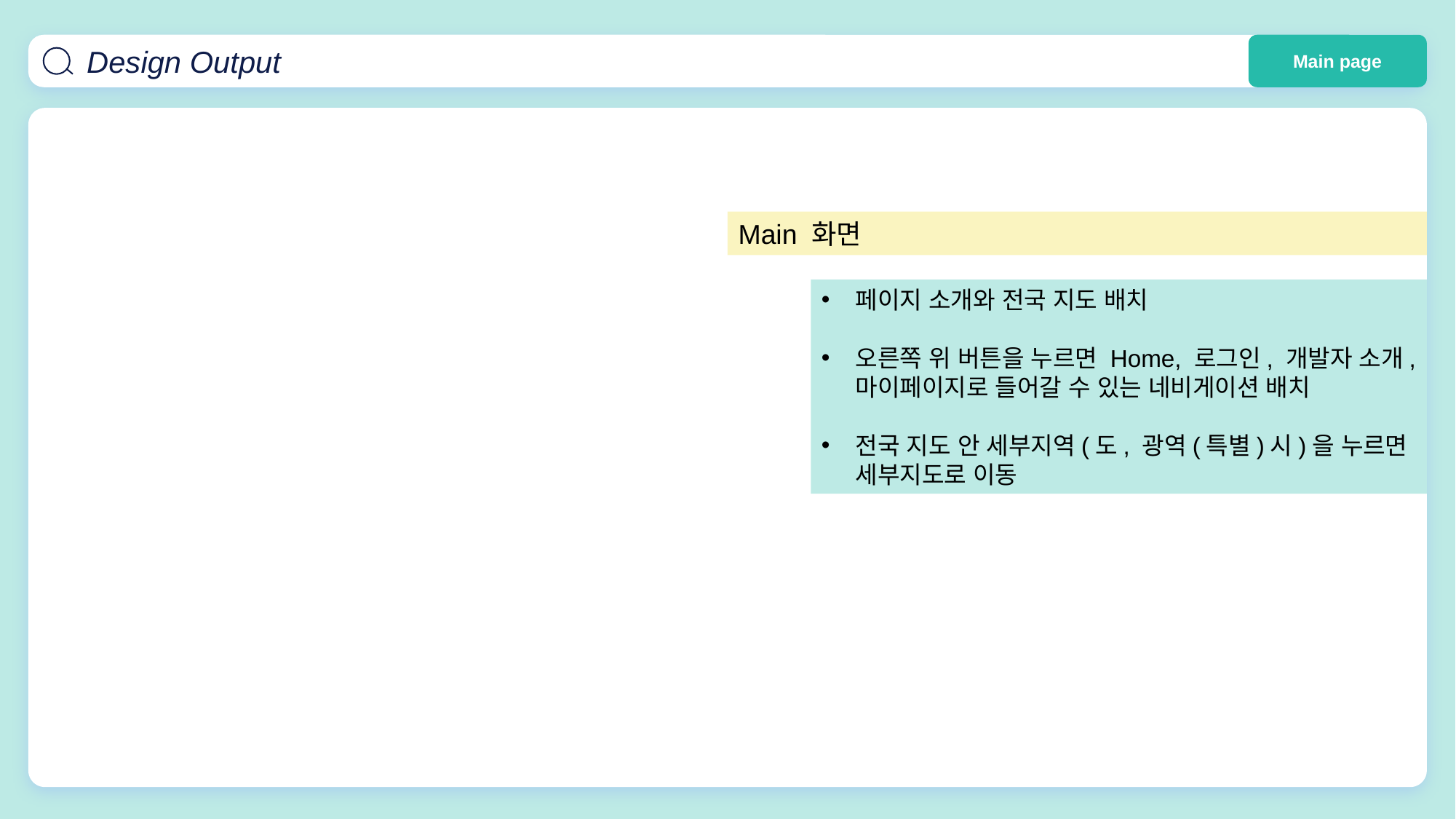

Design Output
Main page

Main 화면
페이지 소개와 전국 지도 배치

오른쪽 위 버튼을 누르면 Home, 로그인, 개발자 소개, 마이페이지로 들어갈 수 있는 네비게이션 배치

전국 지도 안 세부지역(도, 광역(특별)시)을 누르면 세부지도로 이동